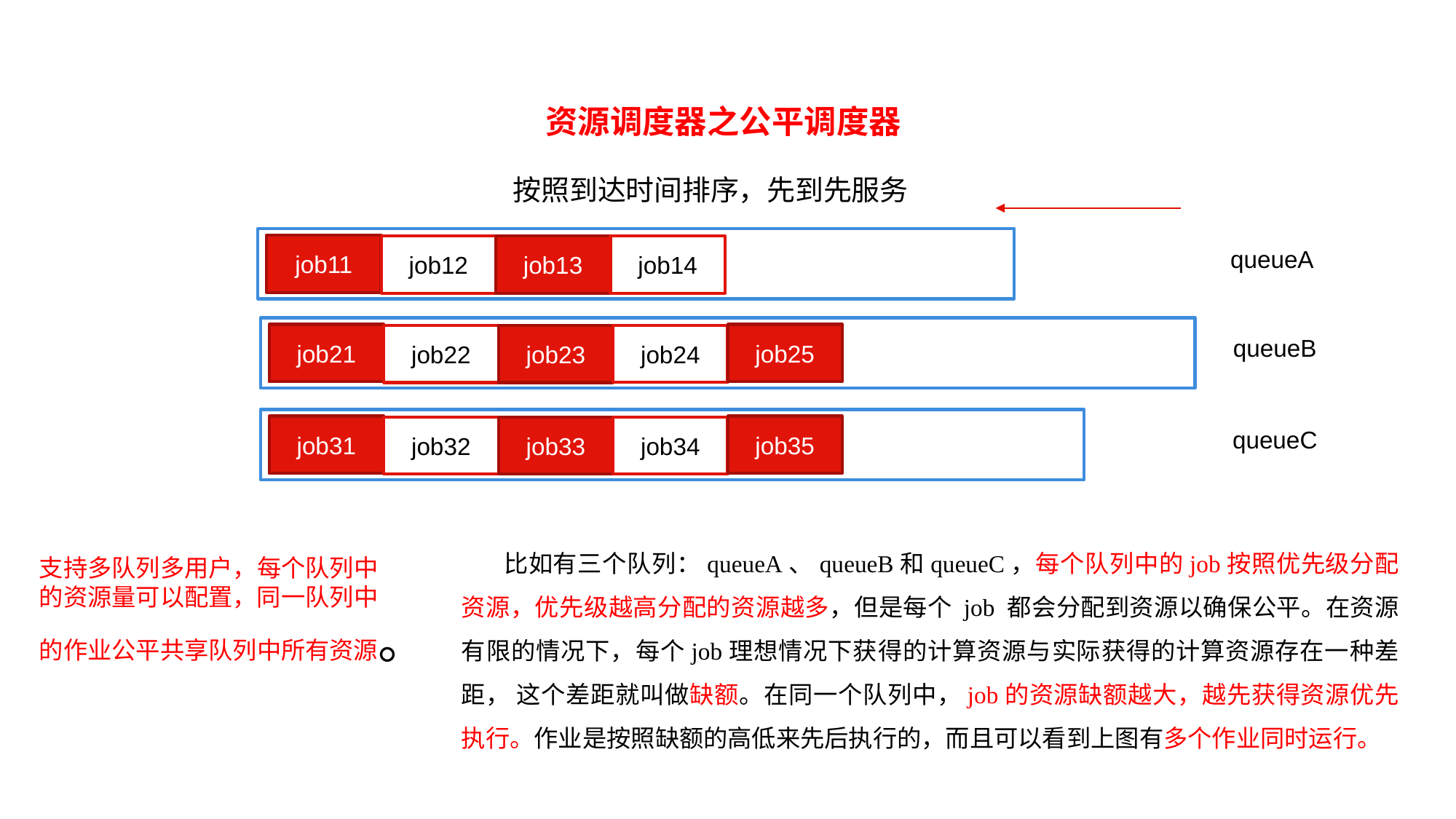

资源调度器之公平调度器
按照到达时间排序，先到先服务

job11
job14
job12
job13
queueA

job21
job25
job24
job22
job23
queueB

job31
job35
job34
job32
job33
queueC
比如有三个队列：queueA、queueB和queueC，每个队列中的job按照优先级分配资源，优先级越高分配的资源越多，但是每个 job 都会分配到资源以确保公平。在资源有限的情况下，每个job理想情况下获得的计算资源与实际获得的计算资源存在一种差距， 这个差距就叫做缺额。在同一个队列中，job的资源缺额越大，越先获得资源优先执行。作业是按照缺额的高低来先后执行的，而且可以看到上图有多个作业同时运行。
支持多队列多用户，每个队列中的资源量可以配置，同一队列中的作业公平共享队列中所有资源。